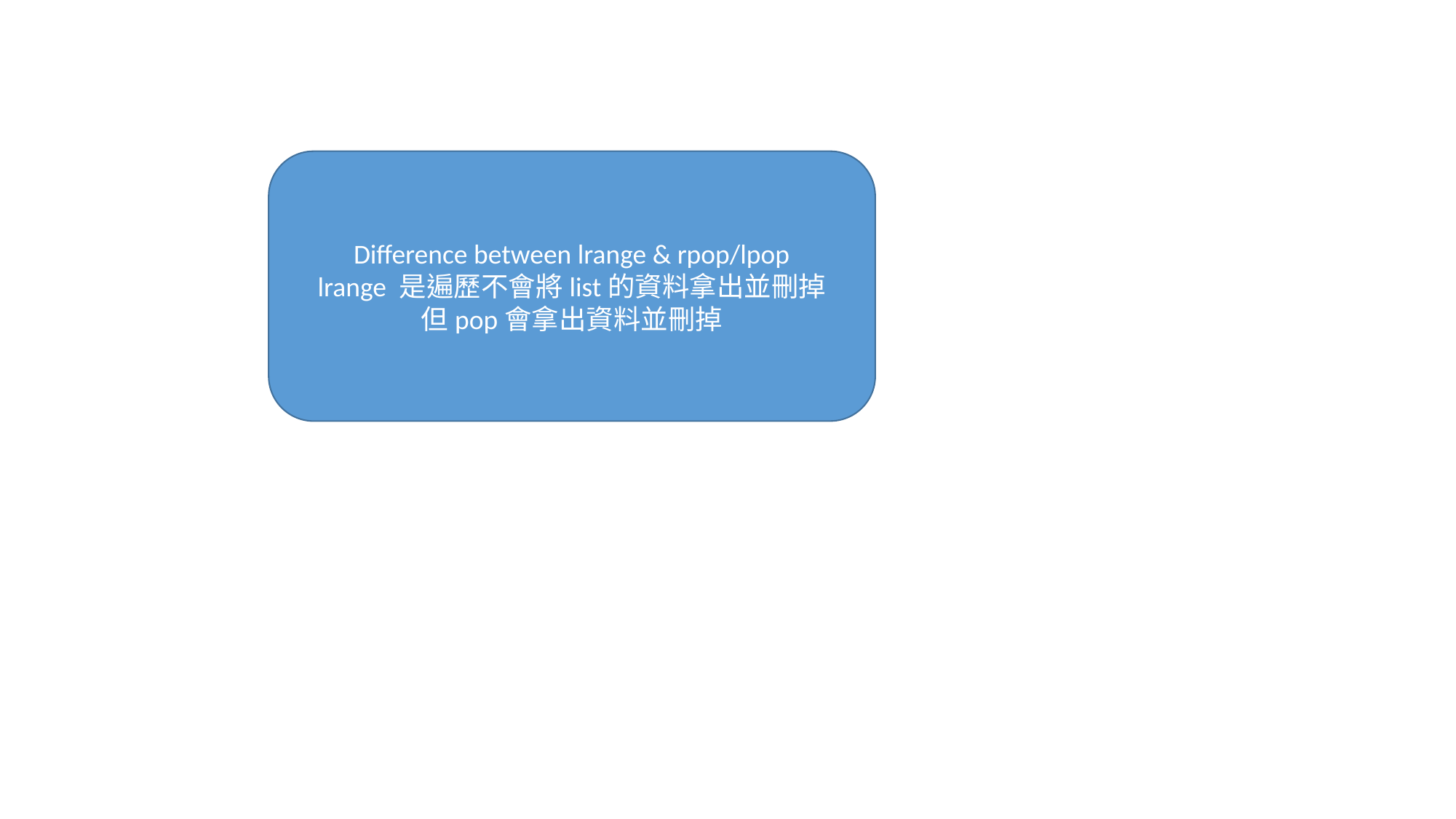

Difference between lrange & rpop/lpop
lrange 是遍歷不會將list的資料拿出並刪掉
但pop會拿出資料並刪掉